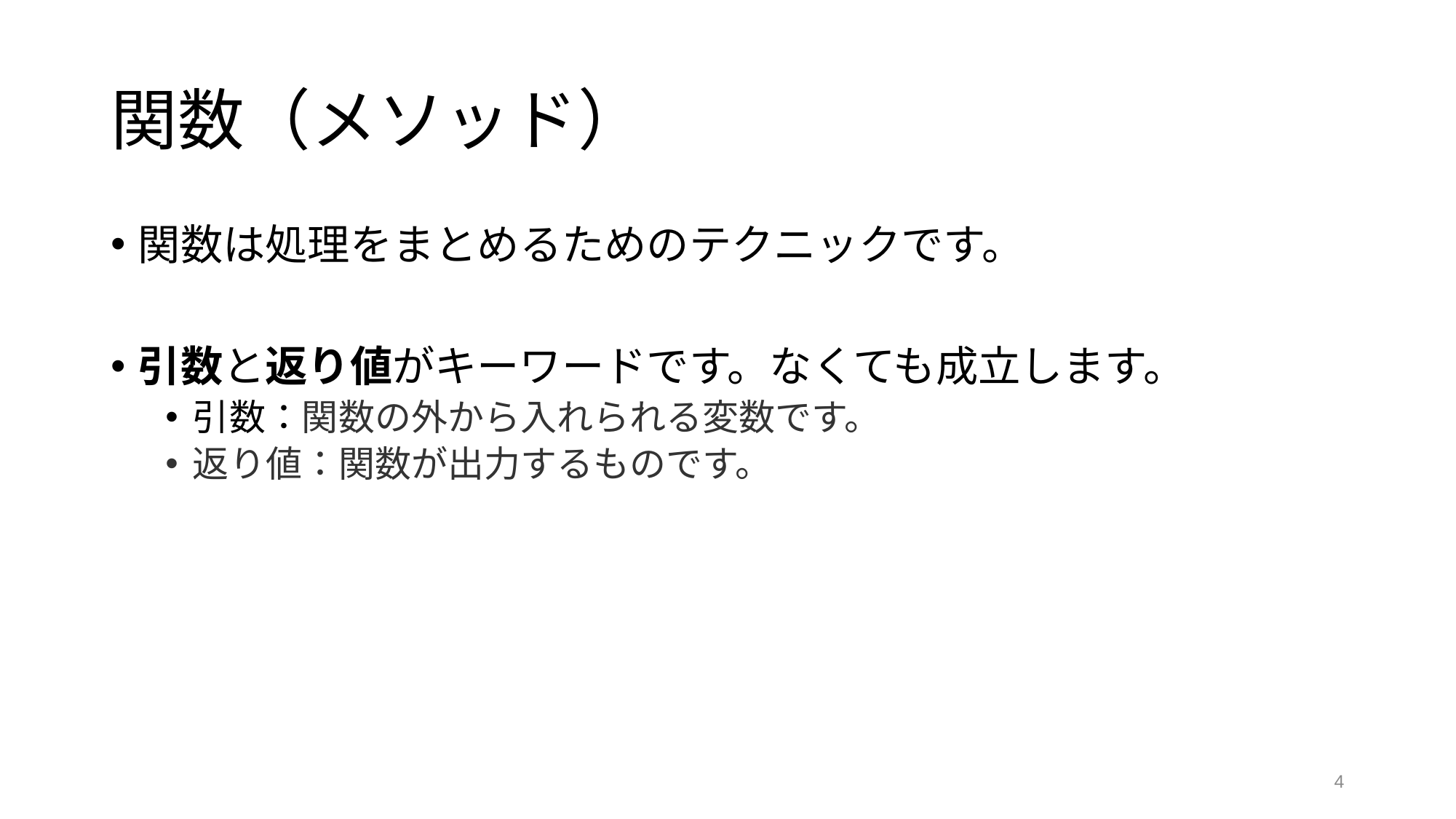

# 関数（メソッド）
関数は処理をまとめるためのテクニックです。

引数と返り値がキーワードです。なくても成立します。
引数：関数の外から入れられる変数です。
返り値：関数が出力するものです。

4